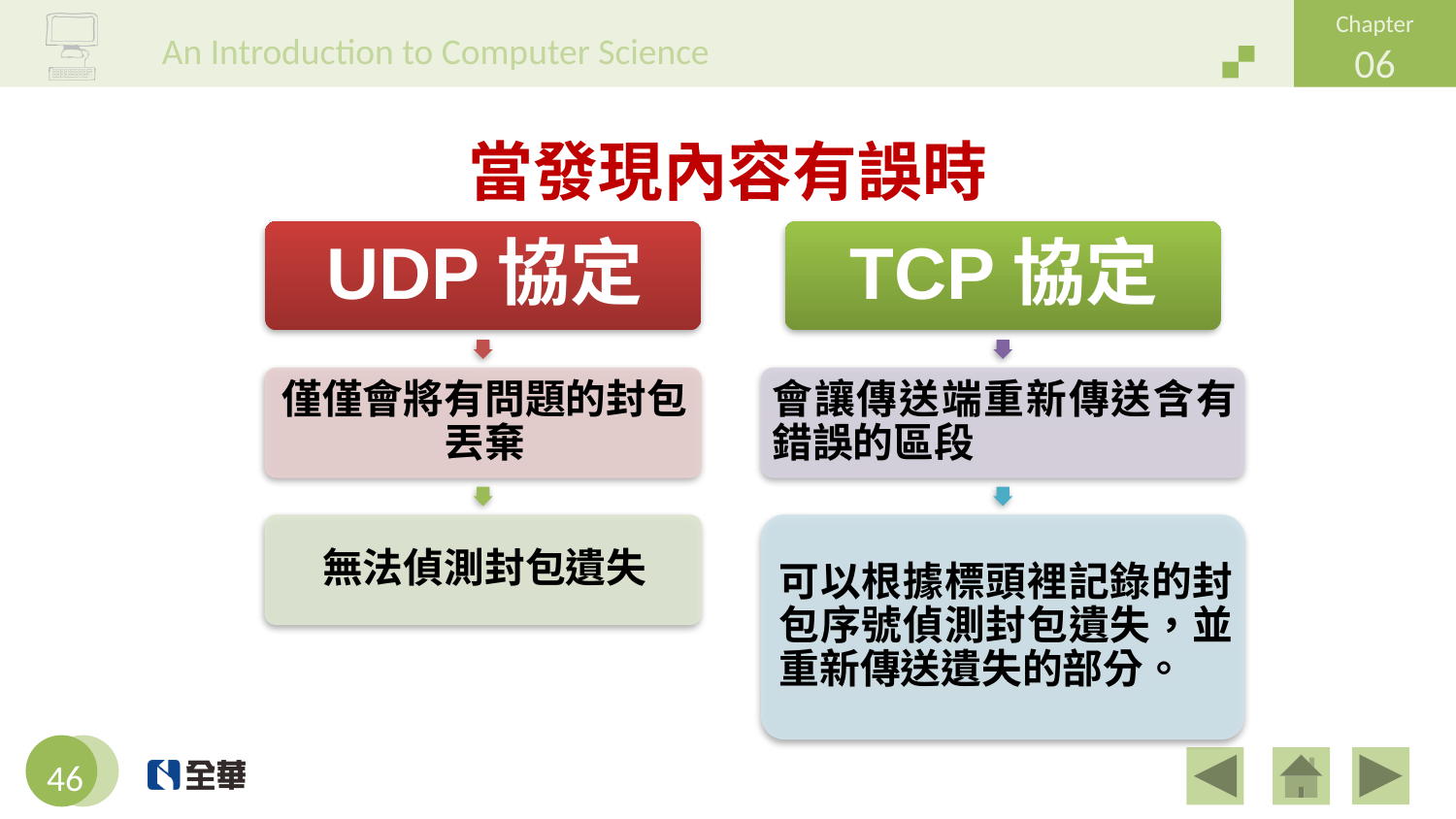

# 當發現內容有誤時
UDP協定
僅僅會將有問題的封包丟棄
無法偵測封包遺失
TCP協定
會讓傳送端重新傳送含有錯誤的區段
可以根據標頭裡記錄的封包序號偵測封包遺失，並重新傳送遺失的部分。